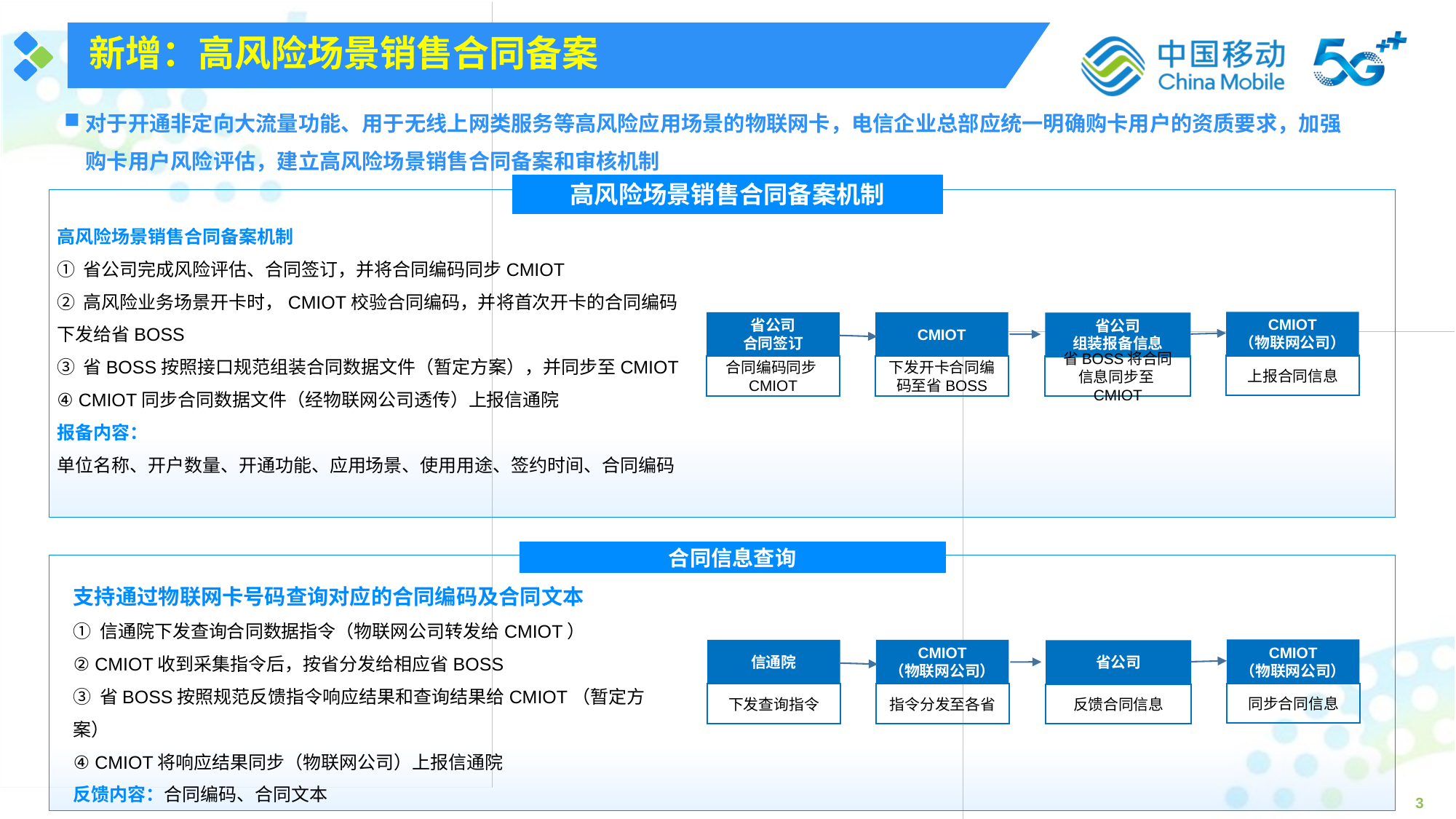

新增：高风险场景销售合同备案

对于开通非定向大流量功能、用于无线上网类服务等高风险应用场景的物联网卡，电信企业总部应统一明确购卡用户的资质要求，加强购卡用户风险评估，建立高风险场景销售合同备案和审核机制
高风险场景销售合同备案机制

高风险场景销售合同备案机制
① 省公司完成风险评估、合同签订，并将合同编码同步CMIOT
② 高风险业务场景开卡时，CMIOT校验合同编码，并将首次开卡的合同编码下发给省BOSS
③ 省BOSS按照接口规范组装合同数据文件（暂定方案），并同步至CMIOT
④ CMIOT同步合同数据文件（经物联网公司透传）上报信通院
报备内容：
单位名称、开户数量、开通功能、应用场景、使用用途、签约时间、合同编码
CMIOT
（物联网公司）
省公司
合同签订
CMIOT
省公司
组装报备信息
上报合同信息
合同编码同步CMIOT
下发开卡合同编码至省BOSS
省BOSS将合同信息同步至CMIOT
合同信息查询

支持通过物联网卡号码查询对应的合同编码及合同文本
① 信通院下发查询合同数据指令（物联网公司转发给CMIOT）
② CMIOT收到采集指令后，按省分发给相应省BOSS
③ 省BOSS按照规范反馈指令响应结果和查询结果给CMIOT（暂定方案）
④ CMIOT将响应结果同步（物联网公司）上报信通院
反馈内容：合同编码、合同文本

CMIOT
（物联网公司）
信通院
CMIOT
（物联网公司）
省公司
同步合同信息
下发查询指令
指令分发至各省
反馈合同信息